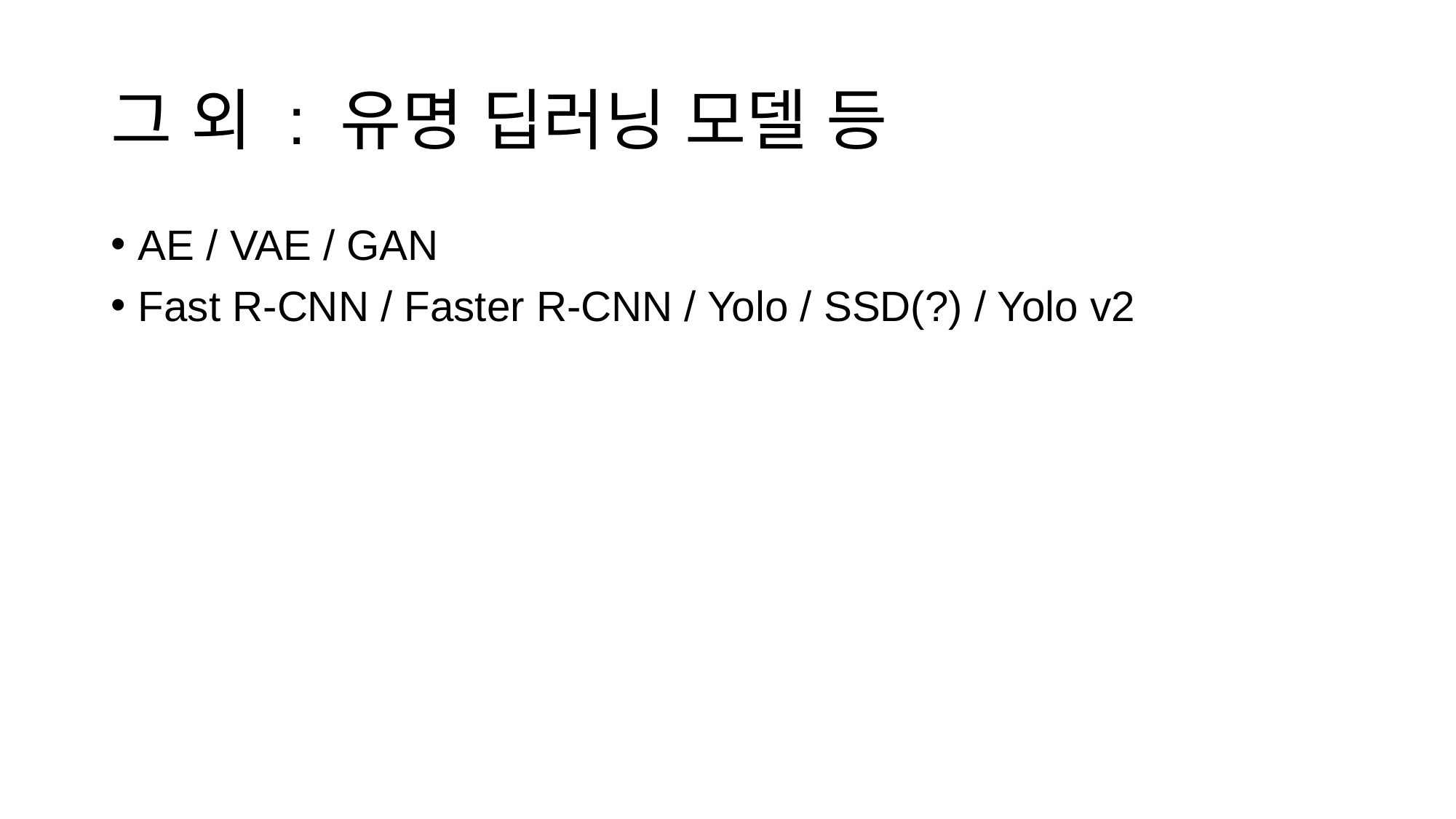

# 그 외 : 유명 딥러닝 모델 등
AE / VAE / GAN
Fast R-CNN / Faster R-CNN / Yolo / SSD(?) / Yolo v2